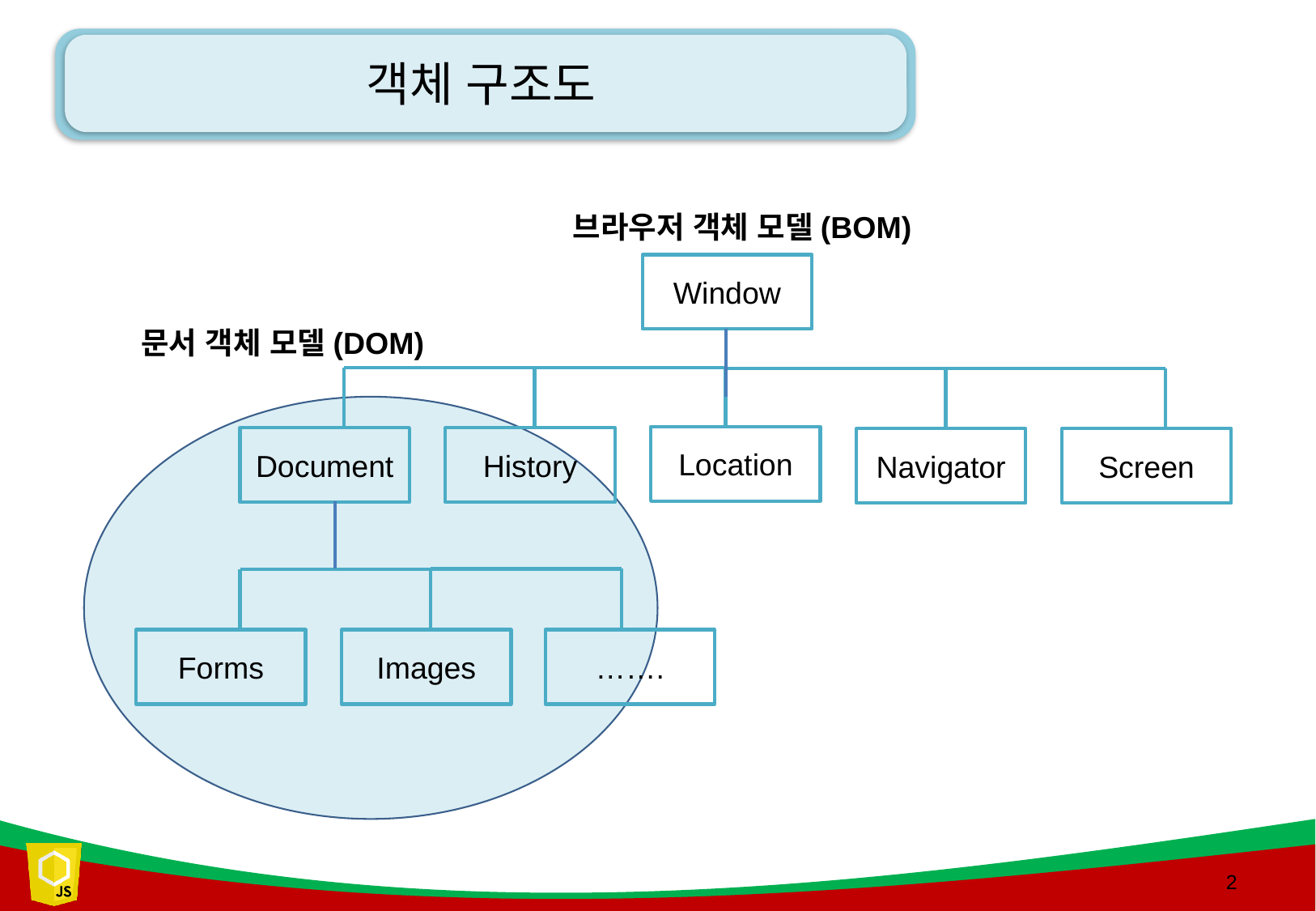

# 객체 구조도
 브라우저 객체 모델(BOM)

Window

문서 객체 모델(DOM)

Location

Document

History

Navigator

Screen

Forms

Images

…….

2